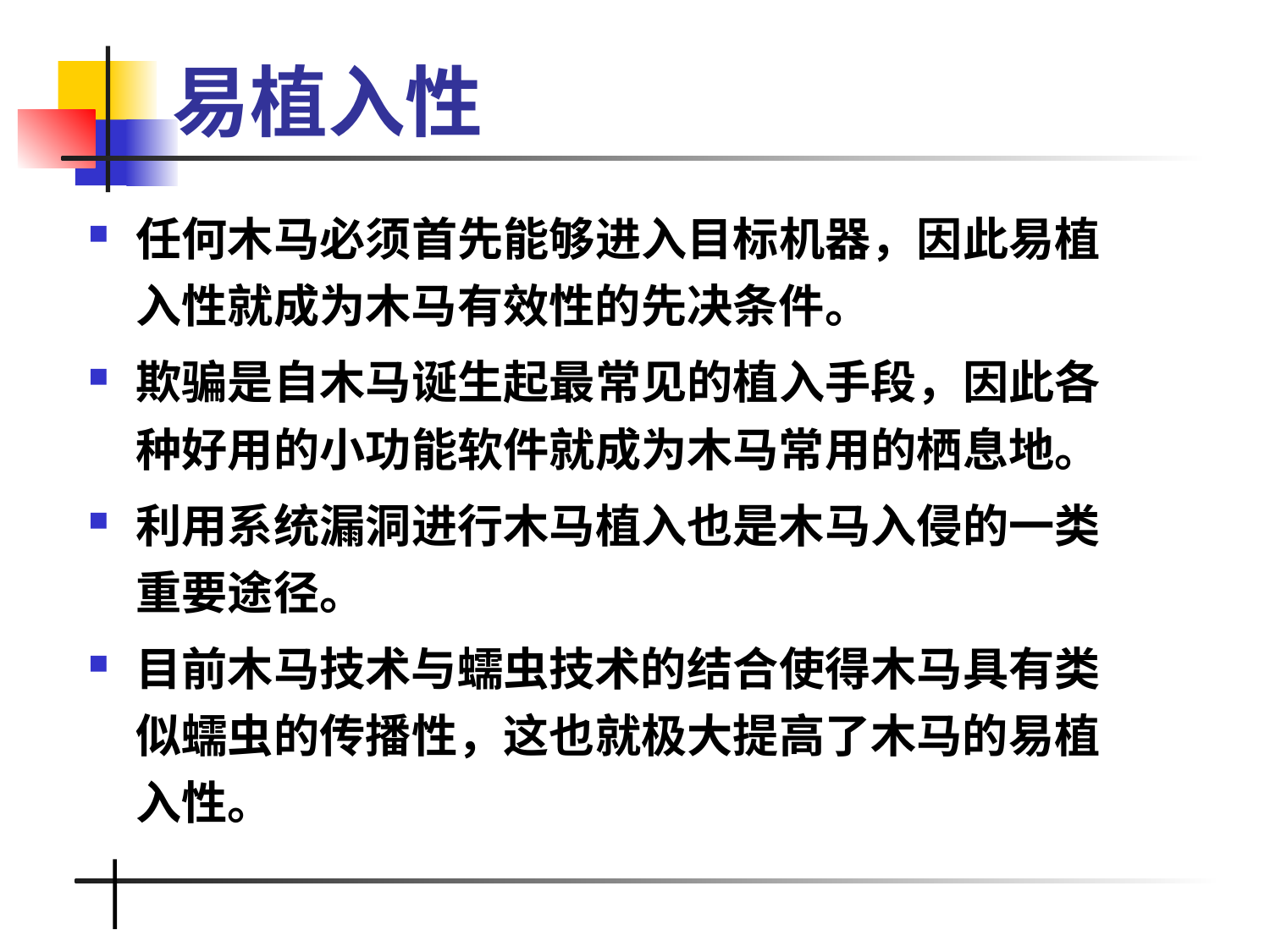

# 易植入性
任何木马必须首先能够进入目标机器，因此易植入性就成为木马有效性的先决条件。
欺骗是自木马诞生起最常见的植入手段，因此各种好用的小功能软件就成为木马常用的栖息地。
利用系统漏洞进行木马植入也是木马入侵的一类重要途径。
目前木马技术与蠕虫技术的结合使得木马具有类似蠕虫的传播性，这也就极大提高了木马的易植入性。